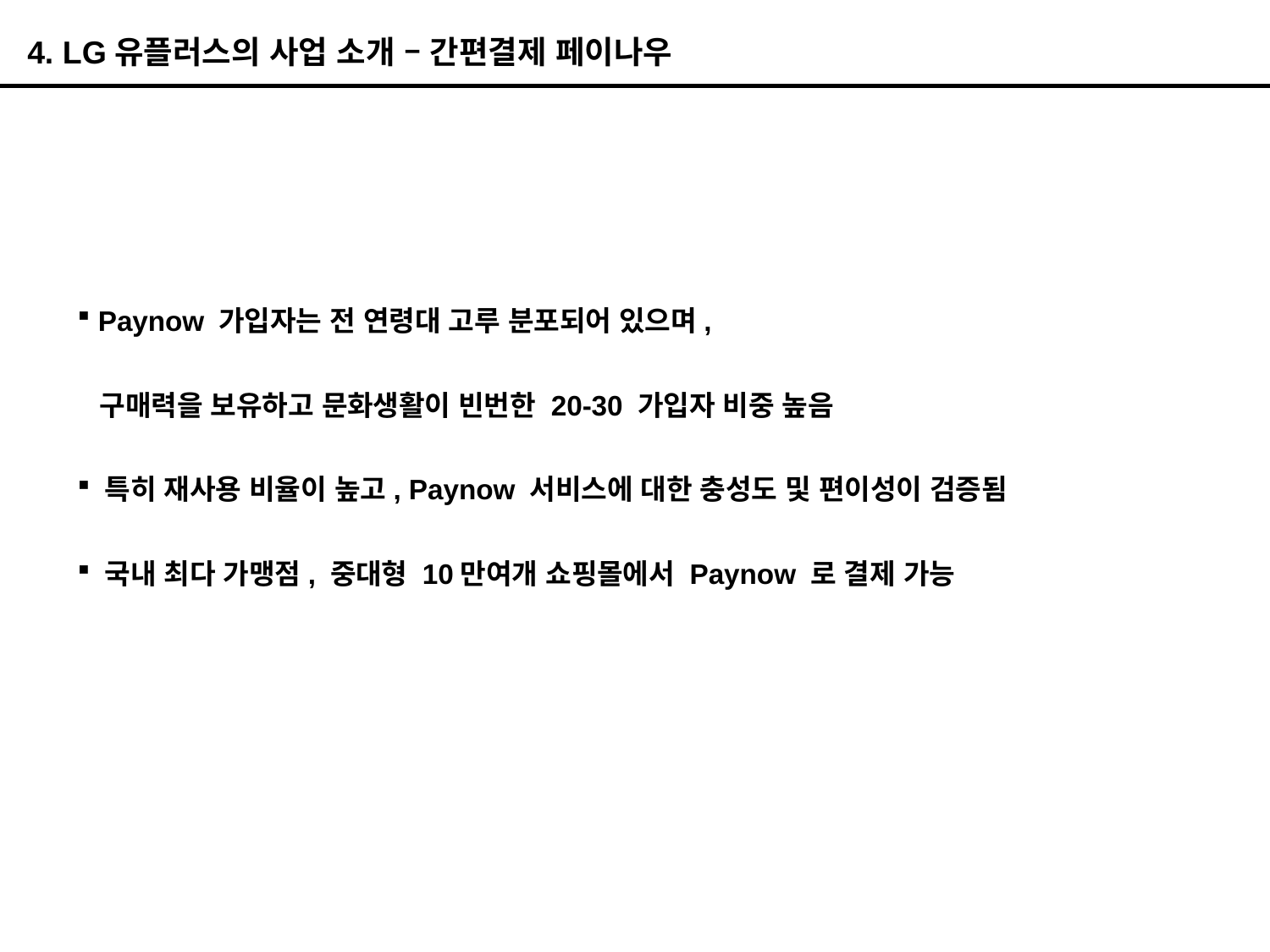

4. LG유플러스의 사업 소개 – 간편결제 페이나우
 Paynow 가입자는 전 연령대 고루 분포되어 있으며,
  구매력을 보유하고 문화생활이 빈번한 20-30 가입자 비중 높음
 특히 재사용 비율이 높고, Paynow 서비스에 대한 충성도 및 편이성이 검증됨
 국내 최다 가맹점, 중대형 10만여개 쇼핑몰에서 Paynow 로 결제 가능